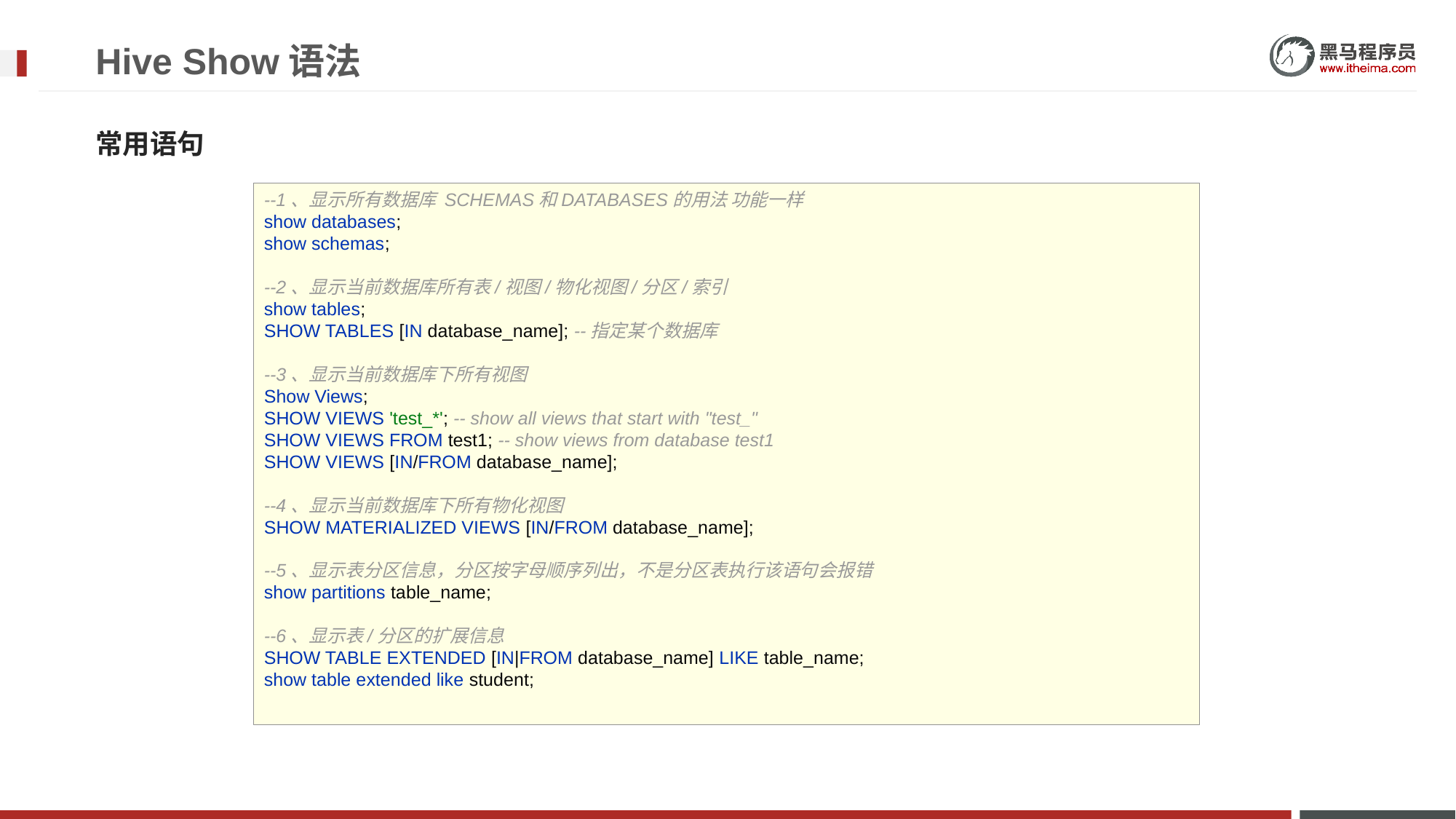

# Hive Show语法
常用语句
--1、显示所有数据库 SCHEMAS和DATABASES的用法 功能一样
show databases;
show schemas;
--2、显示当前数据库所有表/视图/物化视图/分区/索引
show tables;
SHOW TABLES [IN database_name]; --指定某个数据库
--3、显示当前数据库下所有视图
Show Views;
SHOW VIEWS 'test_*'; -- show all views that start with "test_"
SHOW VIEWS FROM test1; -- show views from database test1
SHOW VIEWS [IN/FROM database_name];
--4、显示当前数据库下所有物化视图
SHOW MATERIALIZED VIEWS [IN/FROM database_name];
--5、显示表分区信息，分区按字母顺序列出，不是分区表执行该语句会报错
show partitions table_name;
--6、显示表/分区的扩展信息
SHOW TABLE EXTENDED [IN|FROM database_name] LIKE table_name;
show table extended like student;